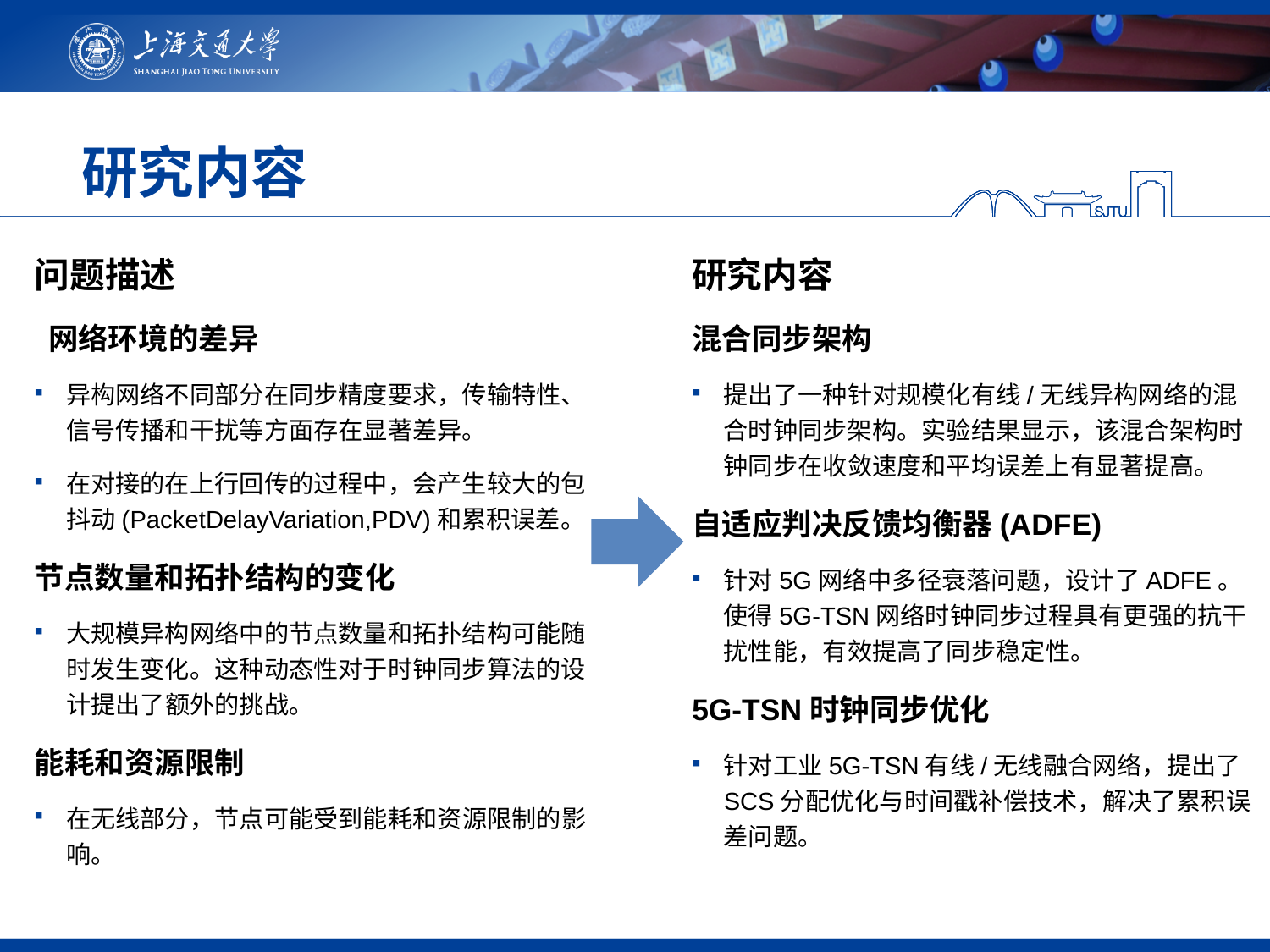

# 研究内容
研究内容
混合同步架构
提出了一种针对规模化有线/无线异构网络的混合时钟同步架构。实验结果显示，该混合架构时钟同步在收敛速度和平均误差上有显著提高。
自适应判决反馈均衡器(ADFE)
针对5G网络中多径衰落问题，设计了ADFE。使得5G-TSN网络时钟同步过程具有更强的抗干扰性能，有效提高了同步稳定性。
5G-TSN时钟同步优化
针对工业5G-TSN有线/无线融合网络，提出了SCS分配优化与时间戳补偿技术，解决了累积误差问题。
问题描述
 网络环境的差异
异构网络不同部分在同步精度要求，传输特性、信号传播和干扰等方面存在显著差异。
在对接的在上行回传的过程中，会产生较大的包抖动(PacketDelayVariation,PDV)和累积误差。
节点数量和拓扑结构的变化
大规模异构网络中的节点数量和拓扑结构可能随时发生变化。这种动态性对于时钟同步算法的设计提出了额外的挑战。
能耗和资源限制
在无线部分，节点可能受到能耗和资源限制的影响。